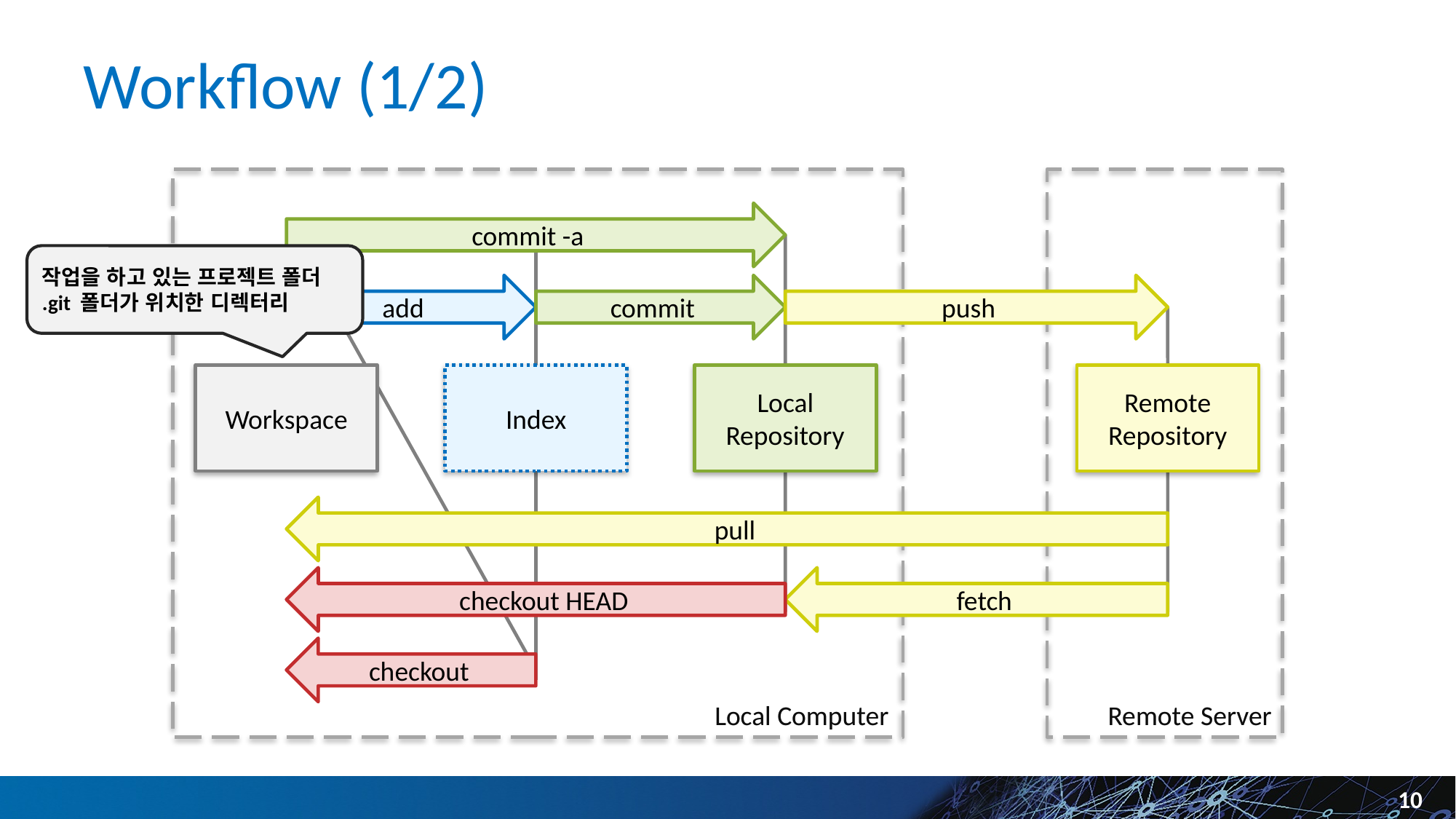

# Workflow (1/2)

commit -a
작업을 하고 있는 프로젝트 폴더
.git 폴더가 위치한 디렉터리
add
commit
push
Workspace
Index
Local
Repository
Remote
Repository
pull
checkout HEAD
fetch
checkout
Local Computer
Local Computer
Remote Server
Remote Server
10